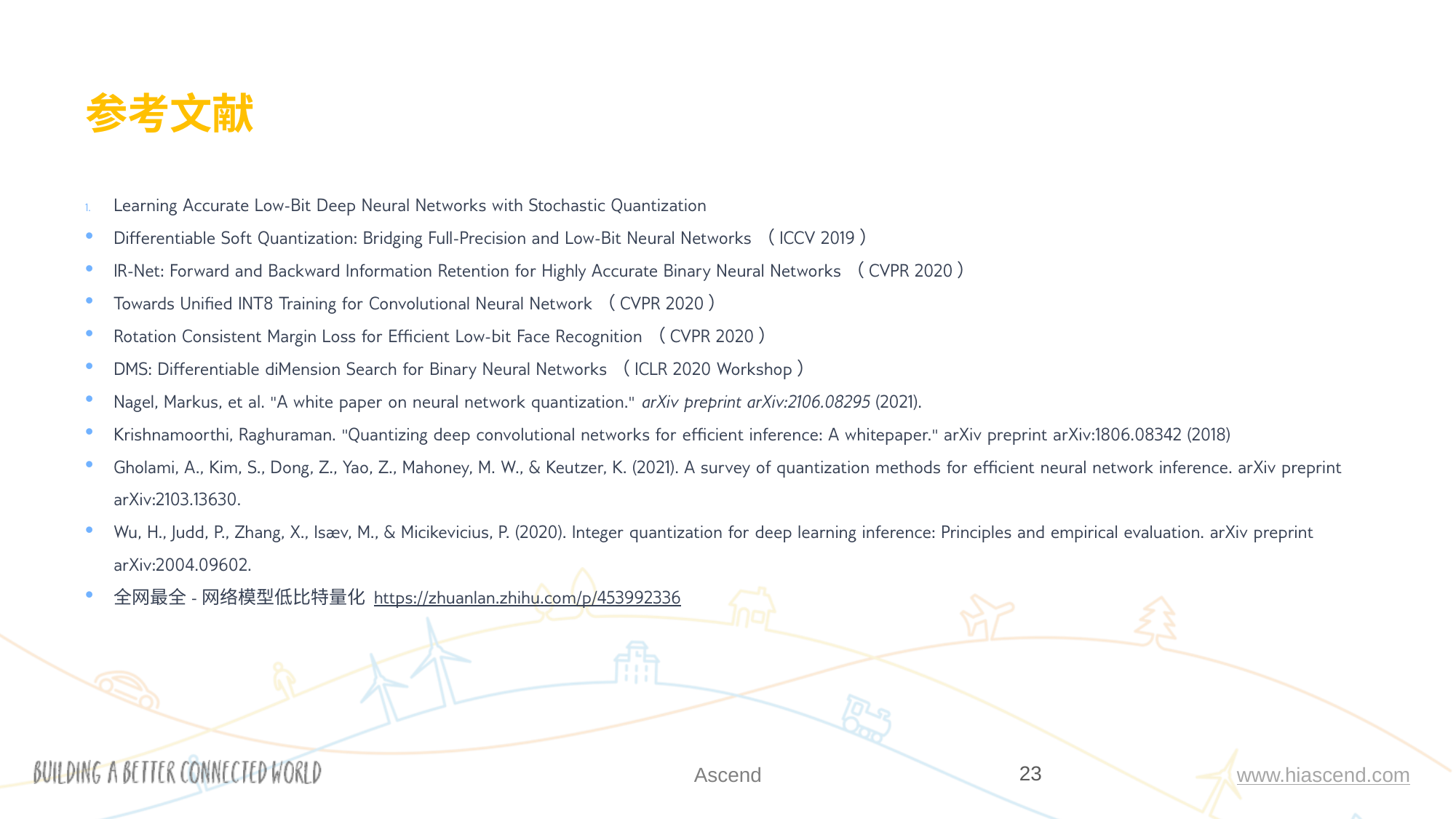

# 参考文献
Learning Accurate Low-Bit Deep Neural Networks with Stochastic Quantization
Differentiable Soft Quantization: Bridging Full-Precision and Low-Bit Neural Networks（ICCV 2019）
IR-Net: Forward and Backward Information Retention for Highly Accurate Binary Neural Networks（CVPR 2020）
Towards Unified INT8 Training for Convolutional Neural Network（CVPR 2020）
Rotation Consistent Margin Loss for Efficient Low-bit Face Recognition（CVPR 2020）
DMS: Differentiable diMension Search for Binary Neural Networks（ICLR 2020 Workshop）
Nagel, Markus, et al. "A white paper on neural network quantization." arXiv preprint arXiv:2106.08295 (2021).
Krishnamoorthi, Raghuraman. "Quantizing deep convolutional networks for efficient inference: A whitepaper." arXiv preprint arXiv:1806.08342 (2018)
Gholami, A., Kim, S., Dong, Z., Yao, Z., Mahoney, M. W., & Keutzer, K. (2021). A survey of quantization methods for efficient neural network inference. arXiv preprint arXiv:2103.13630.
Wu, H., Judd, P., Zhang, X., Isaev, M., & Micikevicius, P. (2020). Integer quantization for deep learning inference: Principles and empirical evaluation. arXiv preprint arXiv:2004.09602.
全网最全-网络模型低比特量化 https://zhuanlan.zhihu.com/p/453992336